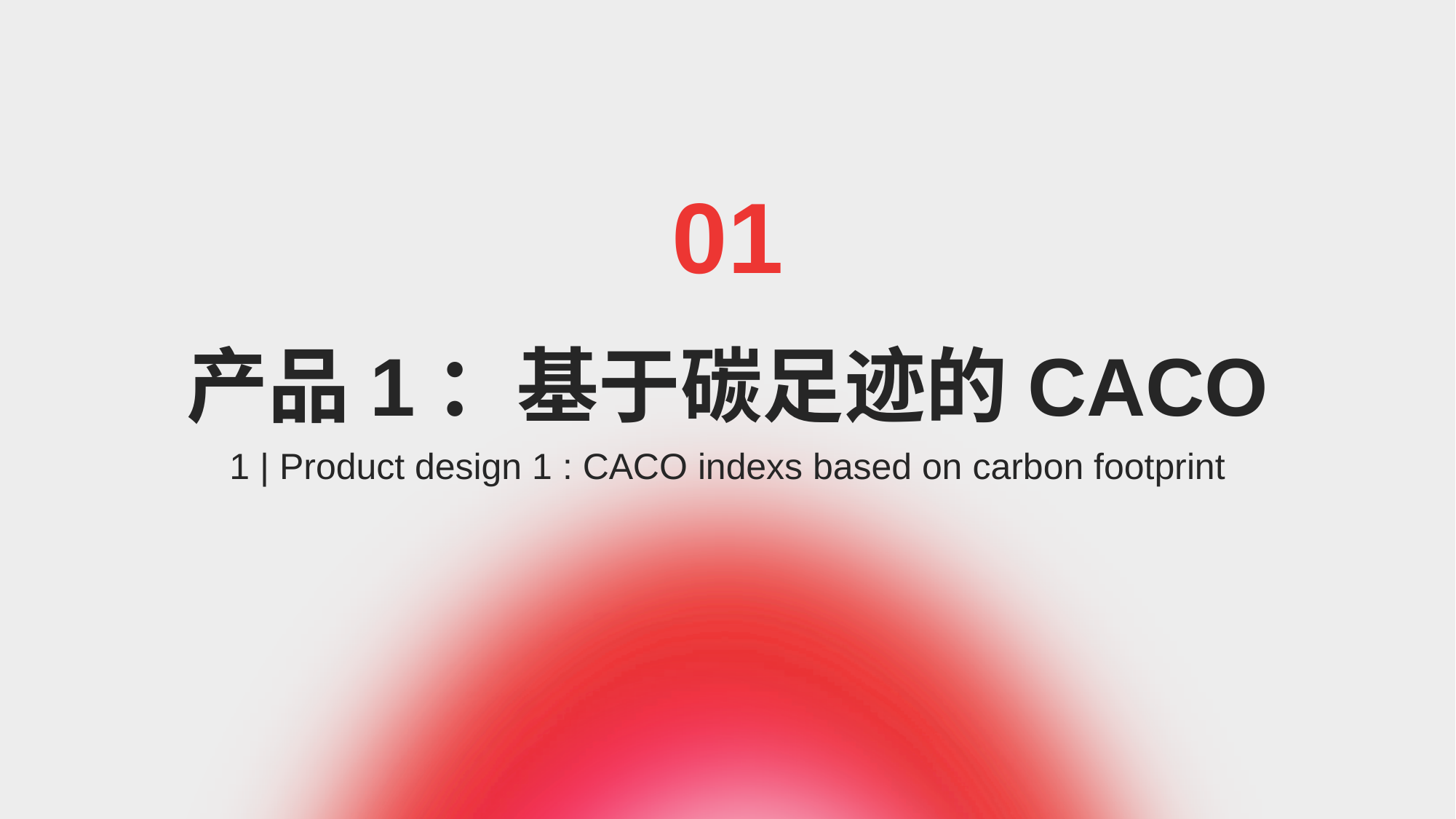

01
# 产品1：基于碳足迹的CACO
1 | Product design 1 : CACO indexs based on carbon footprint